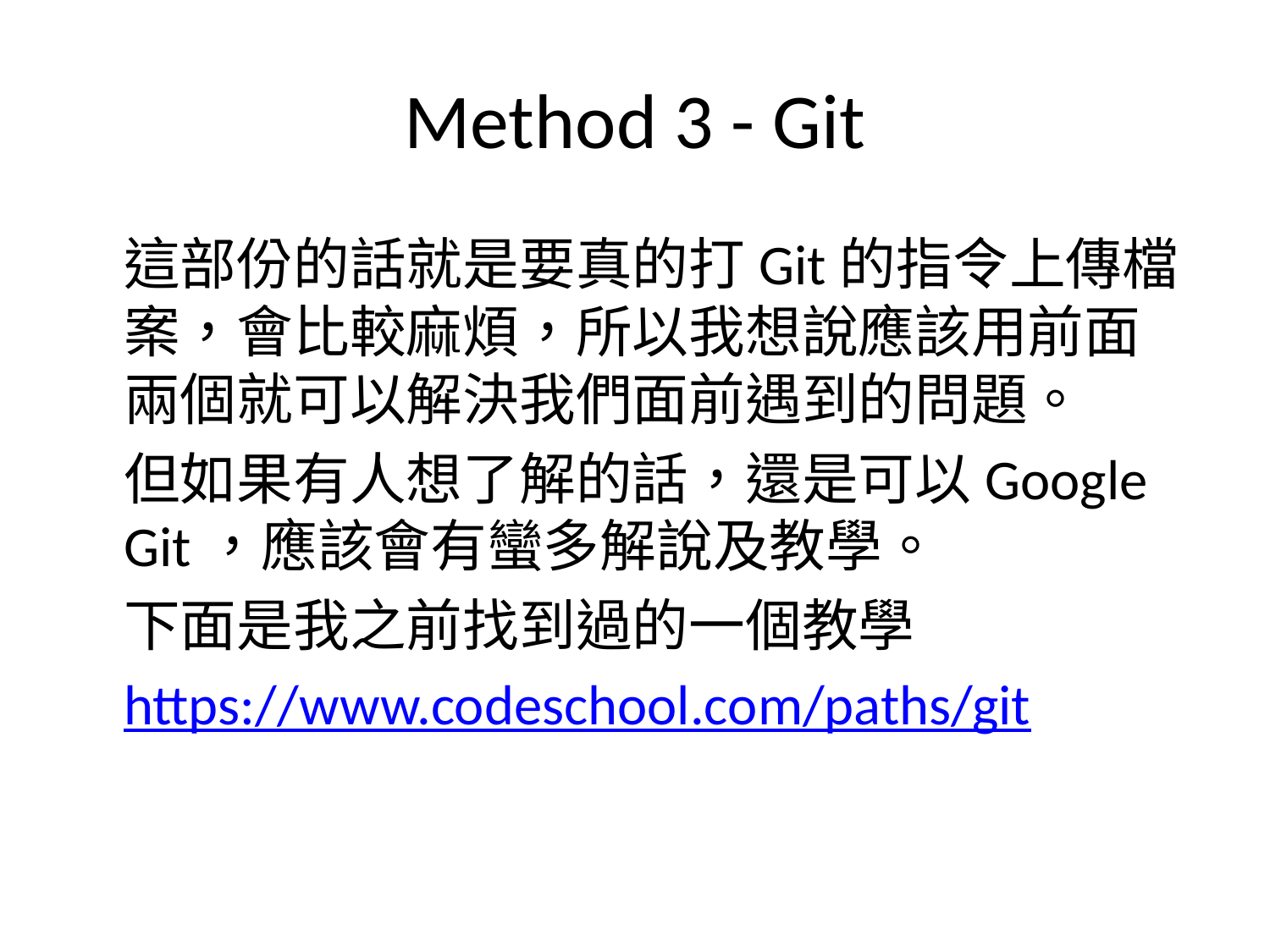

# Method 3 - Git
	這部份的話就是要真的打Git的指令上傳檔案，會比較麻煩，所以我想說應該用前面兩個就可以解決我們面前遇到的問題。
	但如果有人想了解的話，還是可以Google Git，應該會有蠻多解說及教學。
	下面是我之前找到過的一個教學
	https://www.codeschool.com/paths/git